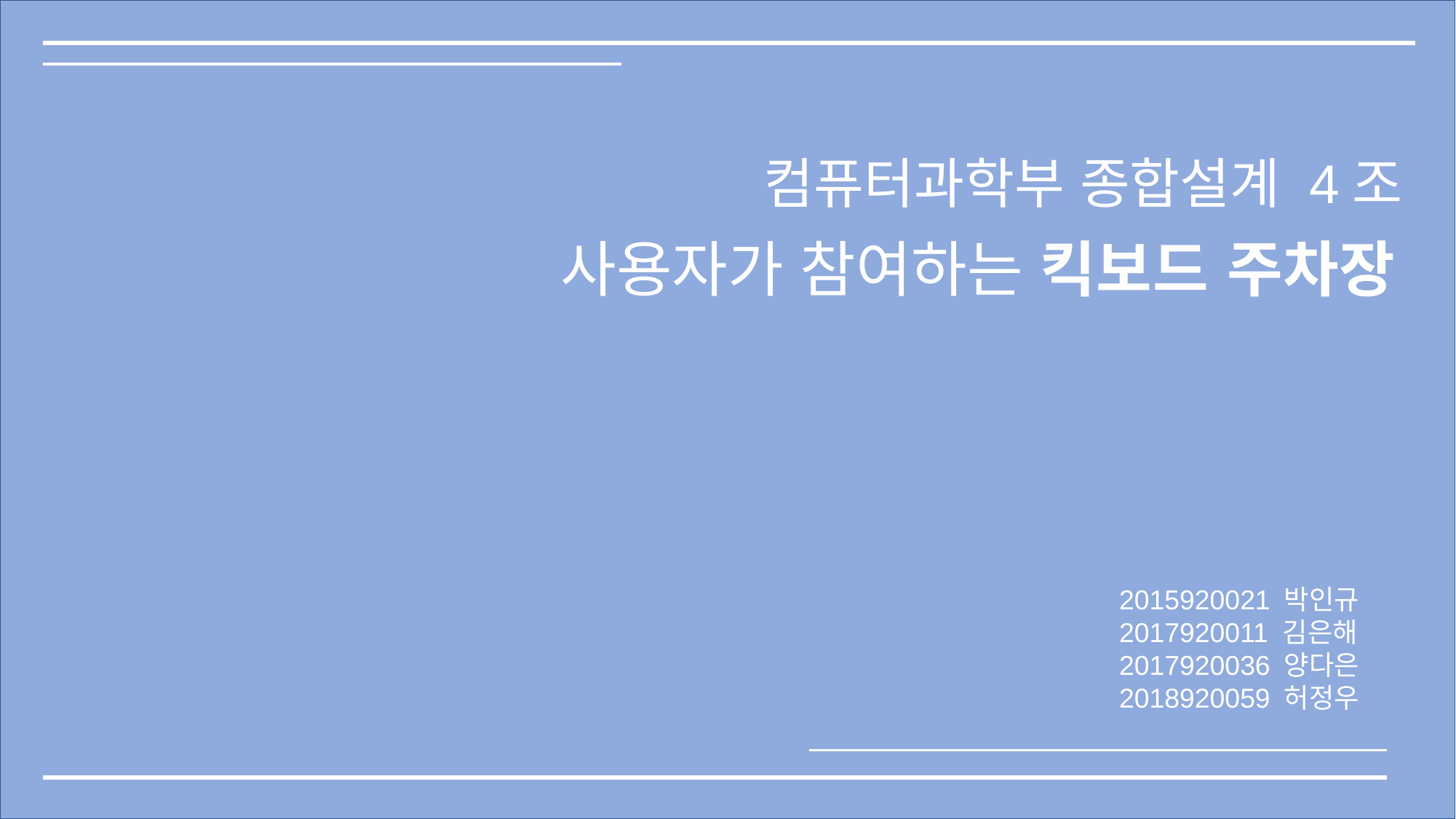

컴퓨터과학부 종합설계 4조
사용자가 참여하는 킥보드 주차장
2015920021 박인규
2017920011 김은해
2017920036 양다은
2018920059 허정우